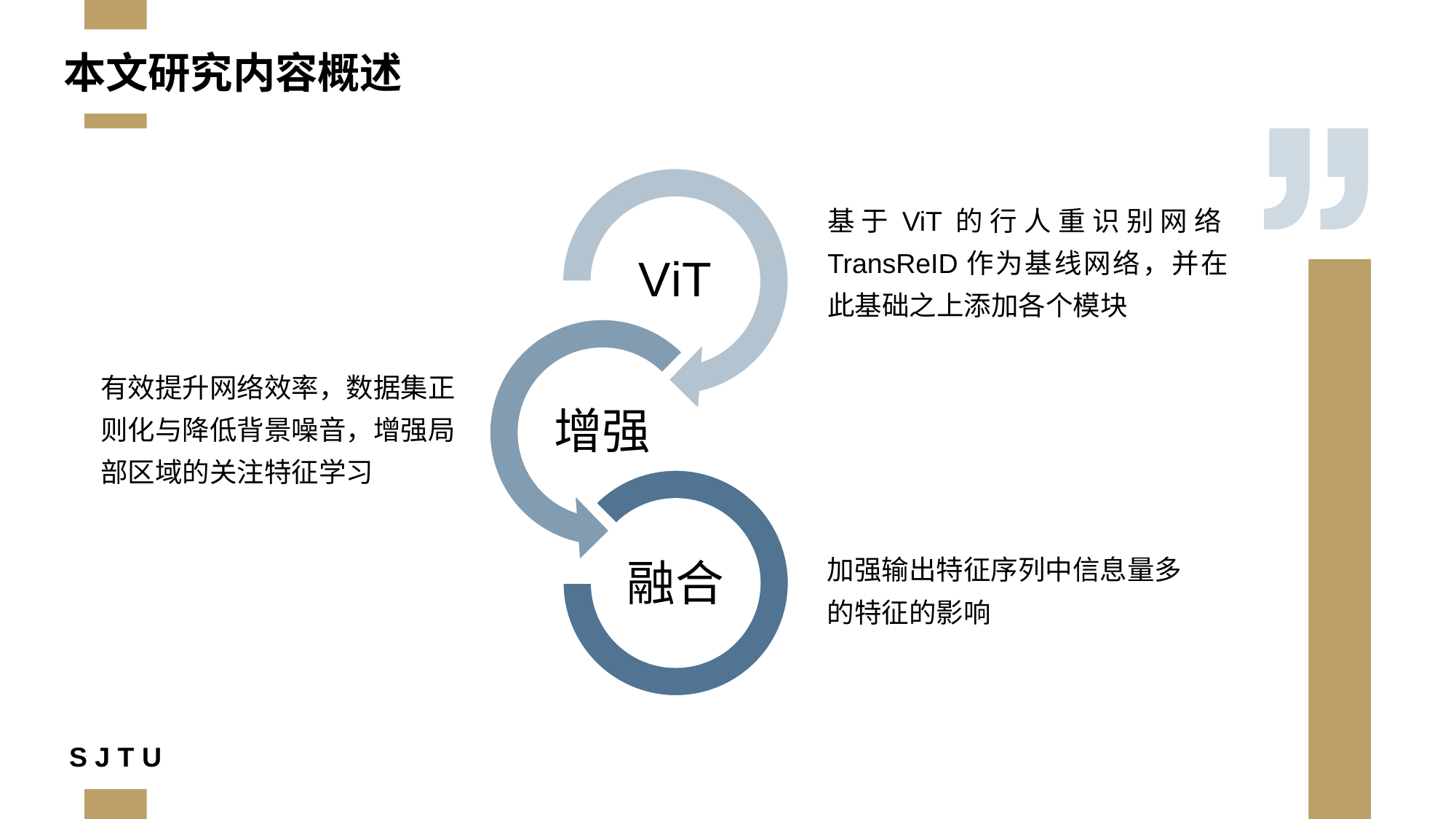

本文研究内容概述
ViT
增强
融合
基于ViT的行人重识别网络TransReID作为基线网络，并在此基础之上添加各个模块
有效提升网络效率，数据集正则化与降低背景噪音，增强局部区域的关注特征学习
加强输出特征序列中信息量多的特征的影响